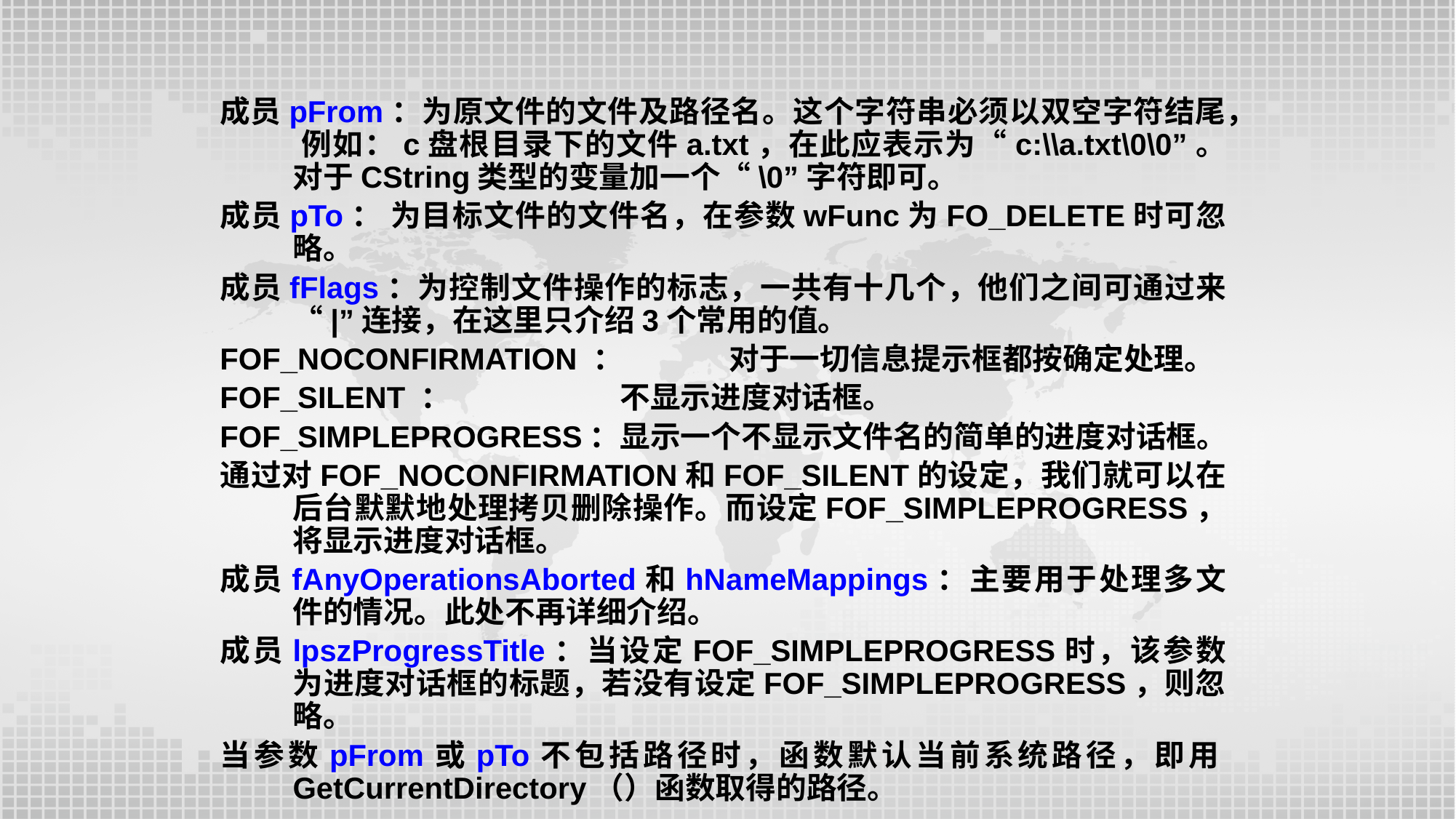

成员pFrom：为原文件的文件及路径名。这个字符串必须以双空字符结尾， 例如：c盘根目录下的文件a.txt，在此应表示为“c:\\a.txt\0\0”。对于CString类型的变量加一个“\0”字符即可。
成员pTo： 为目标文件的文件名，在参数wFunc为FO_DELETE时可忽略。
成员fFlags：为控制文件操作的标志，一共有十几个，他们之间可通过来“|”连接，在这里只介绍3个常用的值。
FOF_NOCONFIRMATION ：	对于一切信息提示框都按确定处理。
FOF_SILENT ：		不显示进度对话框。
FOF_SIMPLEPROGRESS：	显示一个不显示文件名的简单的进度对话框。
通过对FOF_NOCONFIRMATION和FOF_SILENT的设定，我们就可以在后台默默地处理拷贝删除操作。而设定FOF_SIMPLEPROGRESS，将显示进度对话框。
成员fAnyOperationsAborted和hNameMappings：主要用于处理多文件的情况。此处不再详细介绍。
成员lpszProgressTitle：当设定FOF_SIMPLEPROGRESS时，该参数为进度对话框的标题，若没有设定FOF_SIMPLEPROGRESS，则忽略。
当参数pFrom或pTo不包括路径时，函数默认当前系统路径，即用GetCurrentDirectory（）函数取得的路径。